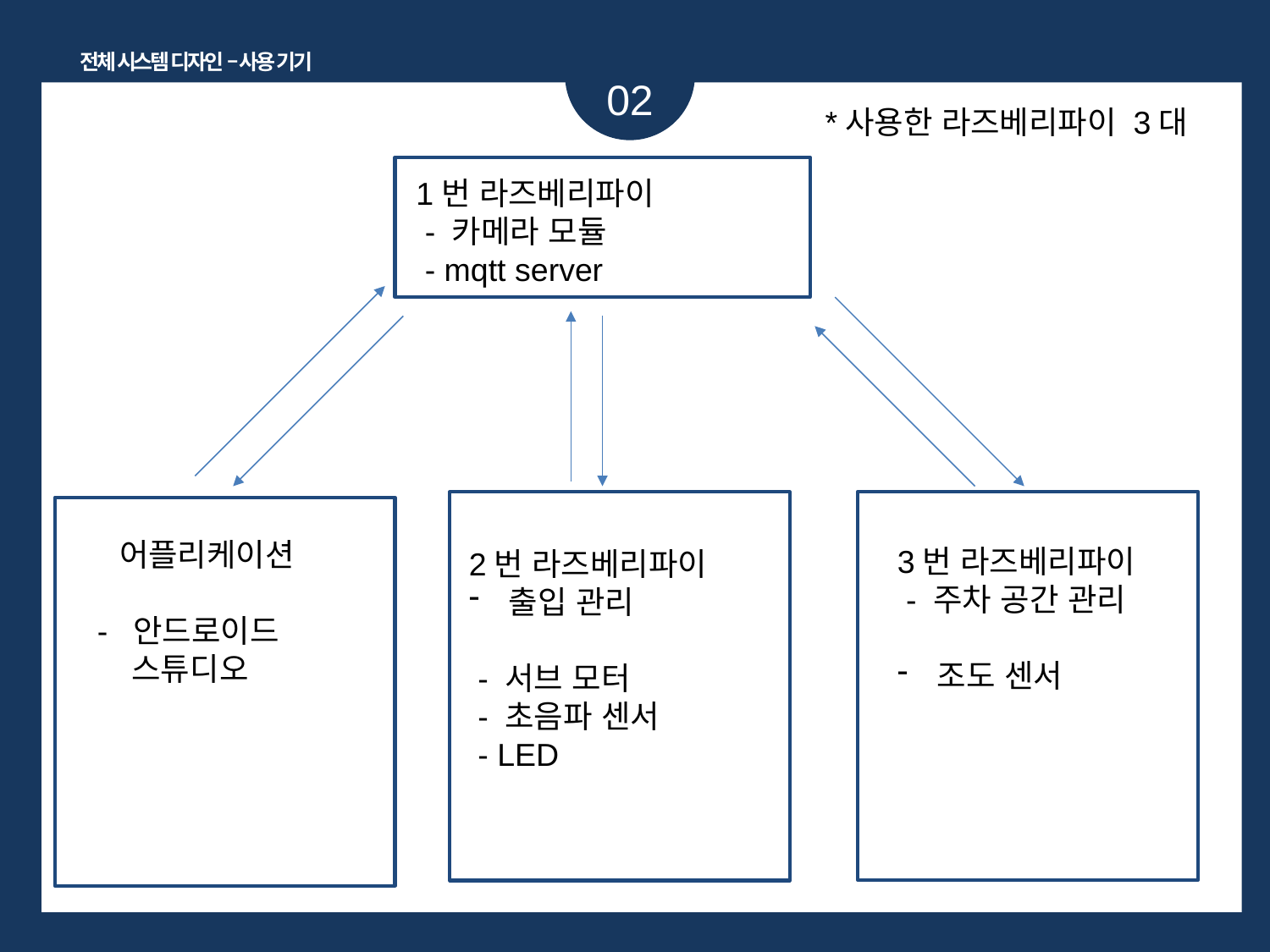

전체 시스템 디자인 – 사용 기기
02

*사용한 라즈베리파이 3대

1번 라즈베리파이
 - 카메라 모듈
 - mqtt server

  어플리케이션

-  안드로이드
   스튜디오
3번 라즈베리파이
 - 주차 공간 관리

조도 센서

2번 라즈베리파이
출입 관리

 - 서브 모터
 - 초음파 센서
 - LED